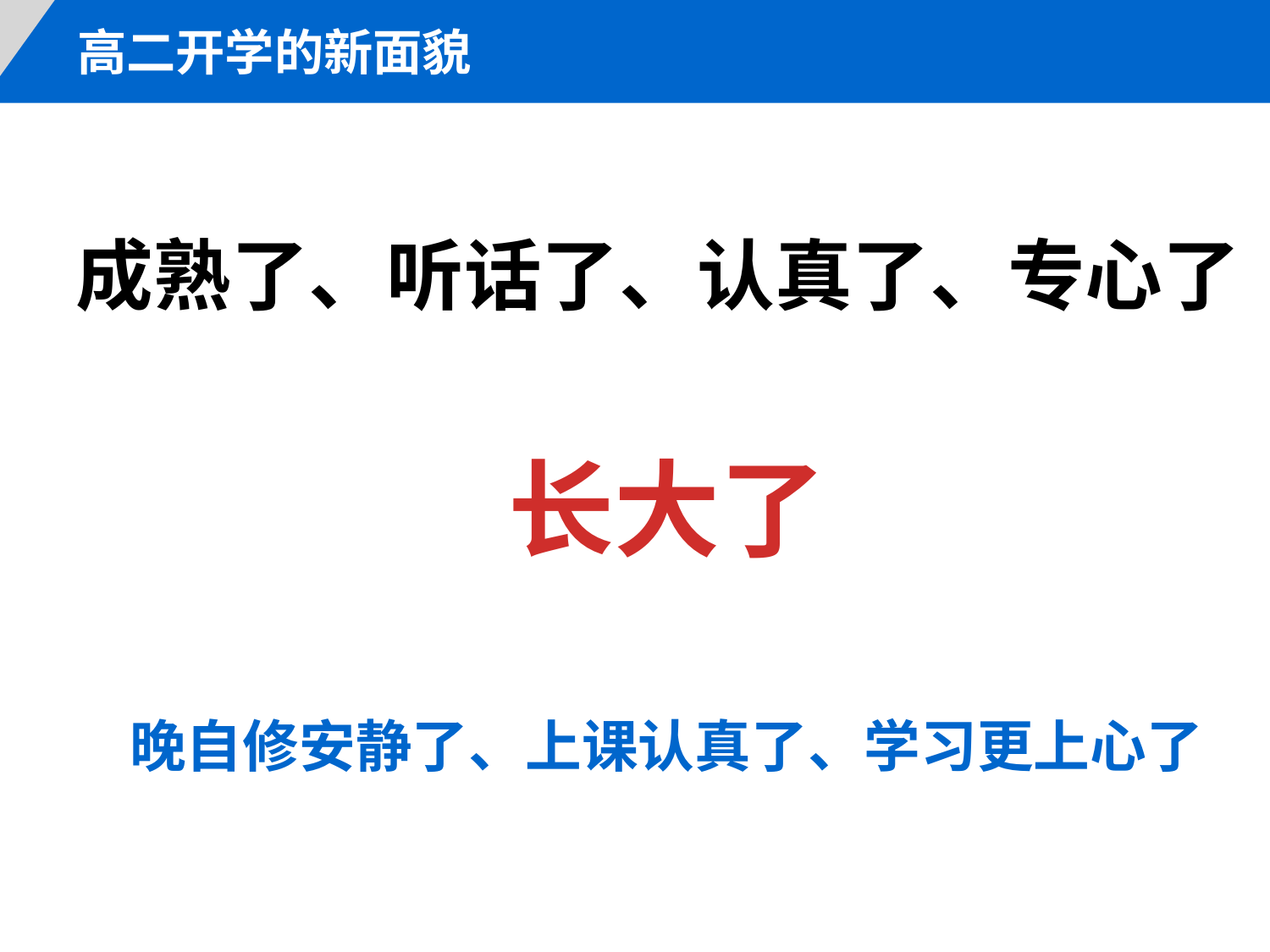

高二开学的新面貌
成熟了、听话了、认真了、专心了
长大了
晚自修安静了、上课认真了、学习更上心了